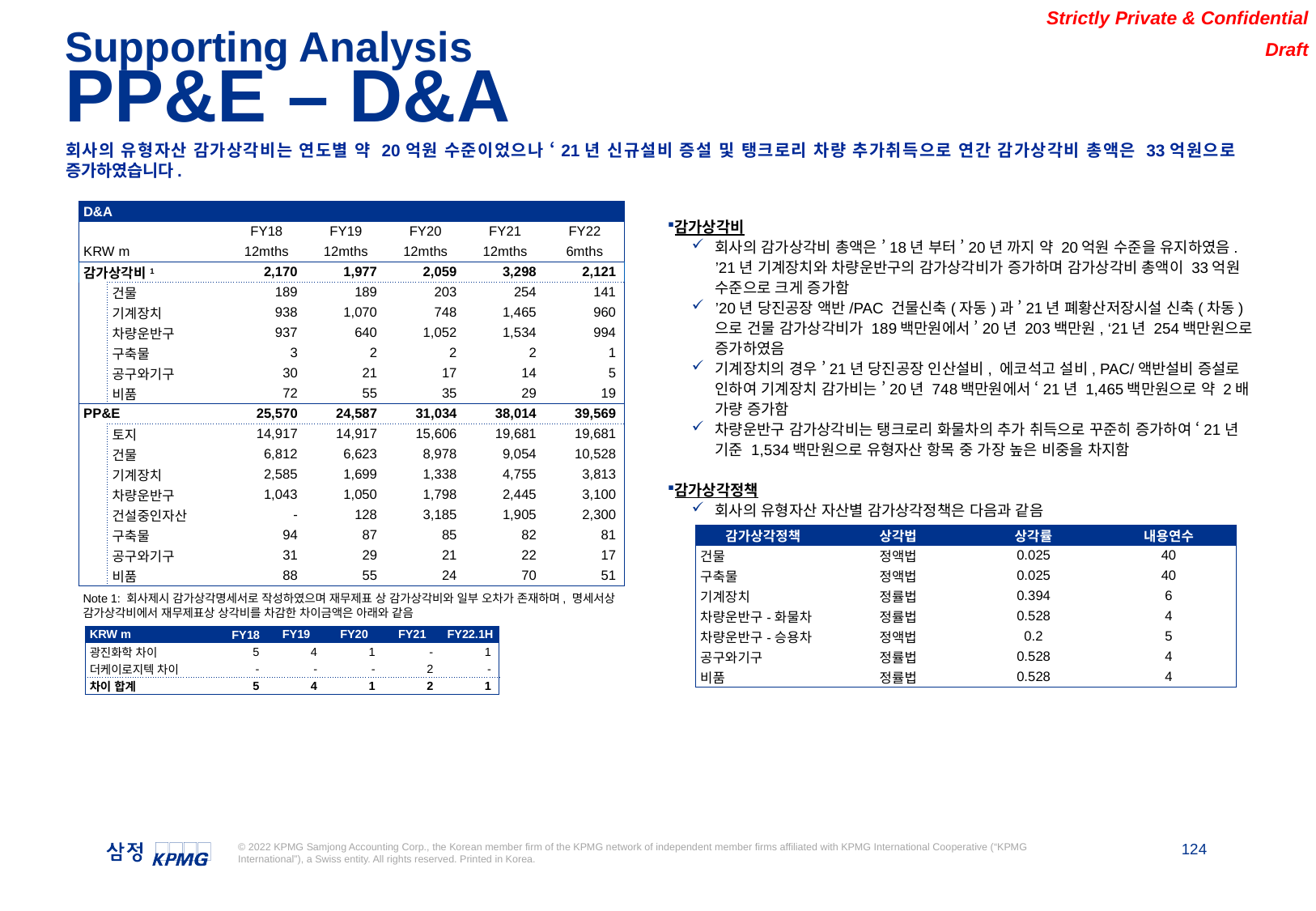

Supporting Analysis
PP&E – D&A
회사의 유형자산 감가상각비는 연도별 약 20억원 수준이었으나 ‘21년 신규설비 증설 및 탱크로리 차량 추가취득으로 연간 감가상각비 총액은 33억원으로 증가하였습니다.
| D&A |  |  |  |  |  |  |  |  |
| --- | --- | --- | --- | --- | --- | --- | --- | --- |
|  |  |  |  | FY18 | FY19 | FY20 | FY21 | FY22 |
| KRW m |  |  |  | 12mths | 12mths | 12mths | 12mths | 6mths |
| 감가상각비1 |  |  |  | 2,170 | 1,977 | 2,059 | 3,298 | 2,121 |
|  |  | 건물 |  | 189 | 189 | 203 | 254 | 141 |
|  |  | 기계장치 |  | 938 | 1,070 | 748 | 1,465 | 960 |
|  |  | 차량운반구 |  | 937 | 640 | 1,052 | 1,534 | 994 |
|  |  | 구축물 |  | 3 | 2 | 2 | 2 | 1 |
|  |  | 공구와기구 |  | 30 | 21 | 17 | 14 | 5 |
|  |  | 비품 |  | 72 | 55 | 35 | 29 | 19 |
| PP&E |  |  |  | 25,570 | 24,587 | 31,034 | 38,014 | 39,569 |
|  |  | 토지 |  | 14,917 | 14,917 | 15,606 | 19,681 | 19,681 |
|  |  | 건물 |  | 6,812 | 6,623 | 8,978 | 9,054 | 10,528 |
|  |  | 기계장치 |  | 2,585 | 1,699 | 1,338 | 4,755 | 3,813 |
|  |  | 차량운반구 |  | 1,043 | 1,050 | 1,798 | 2,445 | 3,100 |
|  |  | 건설중인자산 |  | - | 128 | 3,185 | 1,905 | 2,300 |
|  |  | 구축물 |  | 94 | 87 | 85 | 82 | 81 |
|  |  | 공구와기구 |  | 31 | 29 | 21 | 22 | 17 |
|  |  | 비품 |  | 88 | 55 | 24 | 70 | 51 |
감가상각비
회사의 감가상각비 총액은 ’18년 부터 ’20년 까지 약 20억원 수준을 유지하였음. ’21년 기계장치와 차량운반구의 감가상각비가 증가하며 감가상각비 총액이 33억원 수준으로 크게 증가함
’20년 당진공장 액반/PAC 건물신축(자동)과 ’21년 폐황산저장시설 신축(차동)으로 건물 감가상각비가 189백만원에서 ’20년 203백만원, ‘21년 254백만원으로 증가하였음
기계장치의 경우 ’21년 당진공장 인산설비, 에코석고 설비, PAC/액반설비 증설로 인하여 기계장치 감가비는 ’20년 748백만원에서 ‘21년 1,465백만원으로 약 2배 가량 증가함
차량운반구 감가상각비는 탱크로리 화물차의 추가 취득으로 꾸준히 증가하여 ‘21년 기준 1,534백만원으로 유형자산 항목 중 가장 높은 비중을 차지함

감가상각정책
회사의 유형자산 자산별 감가상각정책은 다음과 같음

| 감가상각정책 | 상각법 | 상각률 | 내용연수 |
| --- | --- | --- | --- |
| 건물 | 정액법 | 0.025 | 40 |
| 구축물 | 정액법 | 0.025 | 40 |
| 기계장치 | 정률법 | 0.394 | 6 |
| 차량운반구-화물차 | 정률법 | 0.528 | 4 |
| 차량운반구-승용차 | 정액법 | 0.2 | 5 |
| 공구와기구 | 정률법 | 0.528 | 4 |
| 비품 | 정률법 | 0.528 | 4 |
Note 1: 회사제시 감가상각명세서로 작성하였으며 재무제표 상 감가상각비와 일부 오차가 존재하며, 명세서상 감가상각비에서 재무제표상 상각비를 차감한 차이금액은 아래와 같음
| KRW m |  | FY18 | FY19 | FY20 | FY21 | FY22.1H |
| --- | --- | --- | --- | --- | --- | --- |
| 광진화학 차이 |  | 5 | 4 | 1 | - | 1 |
| 더케이로지텍 차이 |  | - | - | - | 2 | - |
| 차이 합계 |  | 5 | 4 | 1 | 2 | 1 |